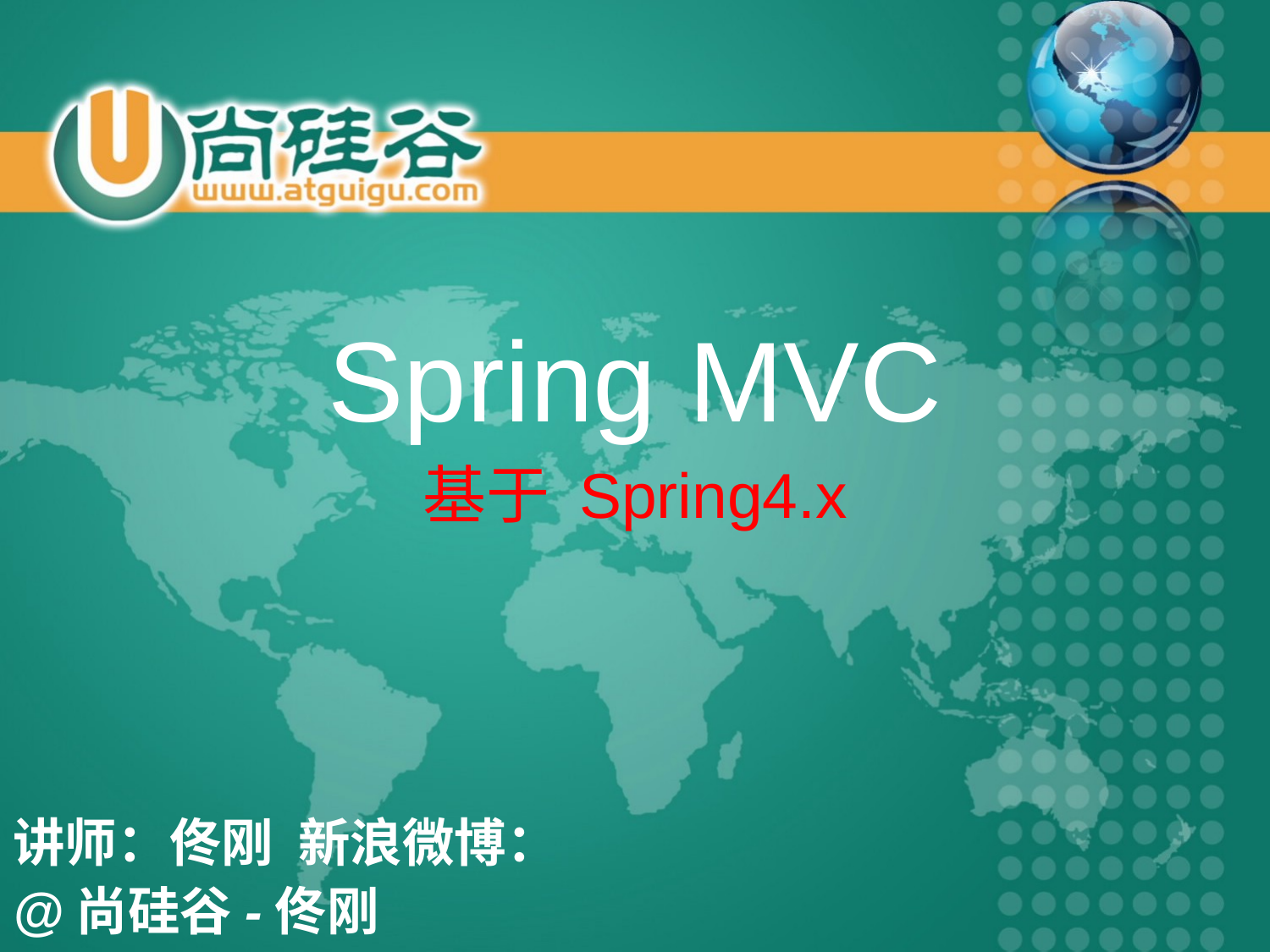

# Spring MVC
基于 Spring4.x
讲师：佟刚  新浪微博：@尚硅谷-佟刚